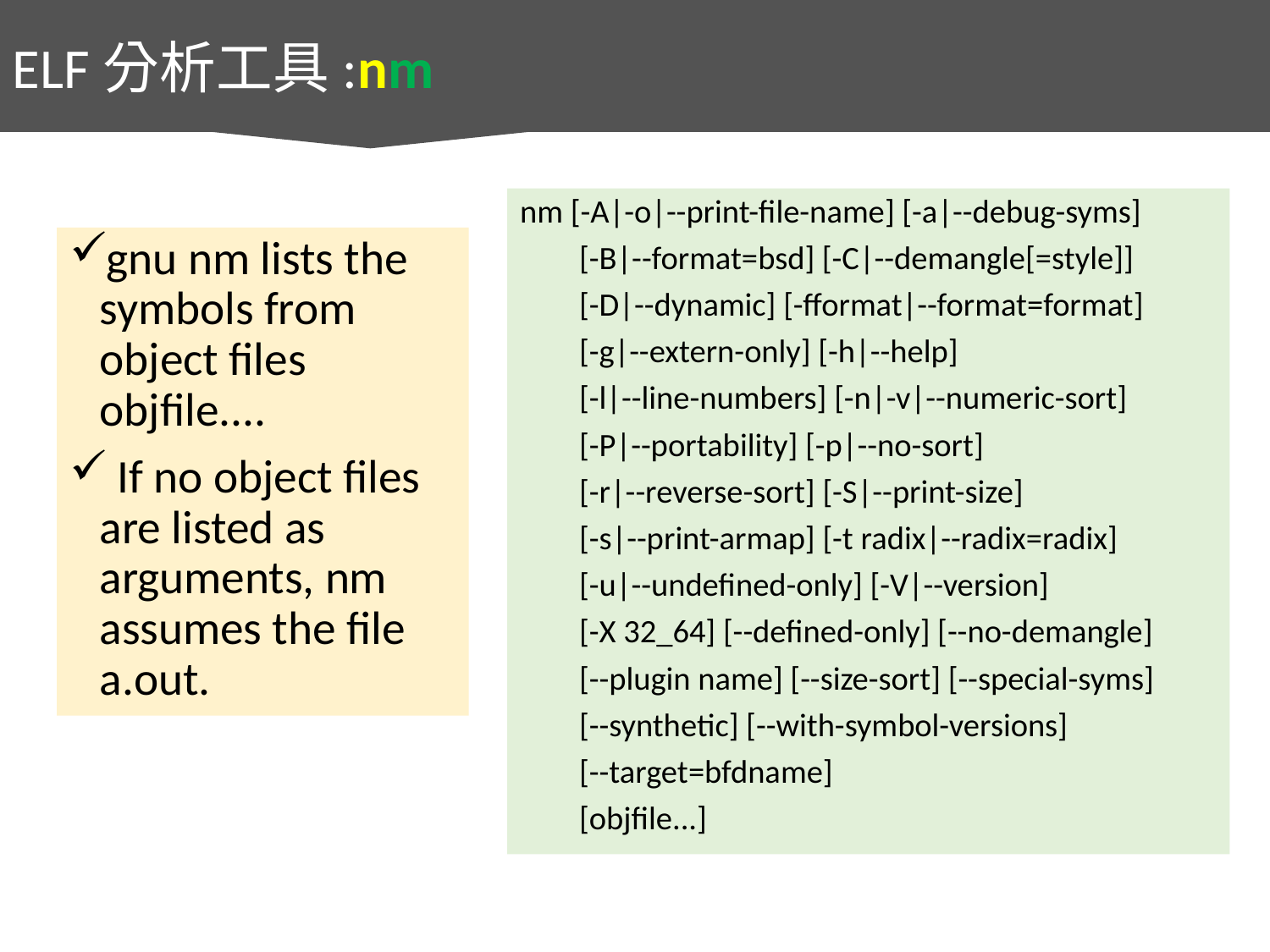

ELF分析工具:nm
nm [-A|-o|--print-file-name] [-a|--debug-syms]
        [-B|--format=bsd] [-C|--demangle[=style]]
        [-D|--dynamic] [-fformat|--format=format]
        [-g|--extern-only] [-h|--help]
        [-l|--line-numbers] [-n|-v|--numeric-sort]
        [-P|--portability] [-p|--no-sort]
        [-r|--reverse-sort] [-S|--print-size]
        [-s|--print-armap] [-t radix|--radix=radix]
        [-u|--undefined-only] [-V|--version]
        [-X 32_64] [--defined-only] [--no-demangle]
        [--plugin name] [--size-sort] [--special-syms]
        [--synthetic] [--with-symbol-versions]
        [--target=bfdname]
        [objfile...]
gnu nm lists the symbols from object files objfile....
 If no object files are listed as arguments, nm assumes the file a.out.